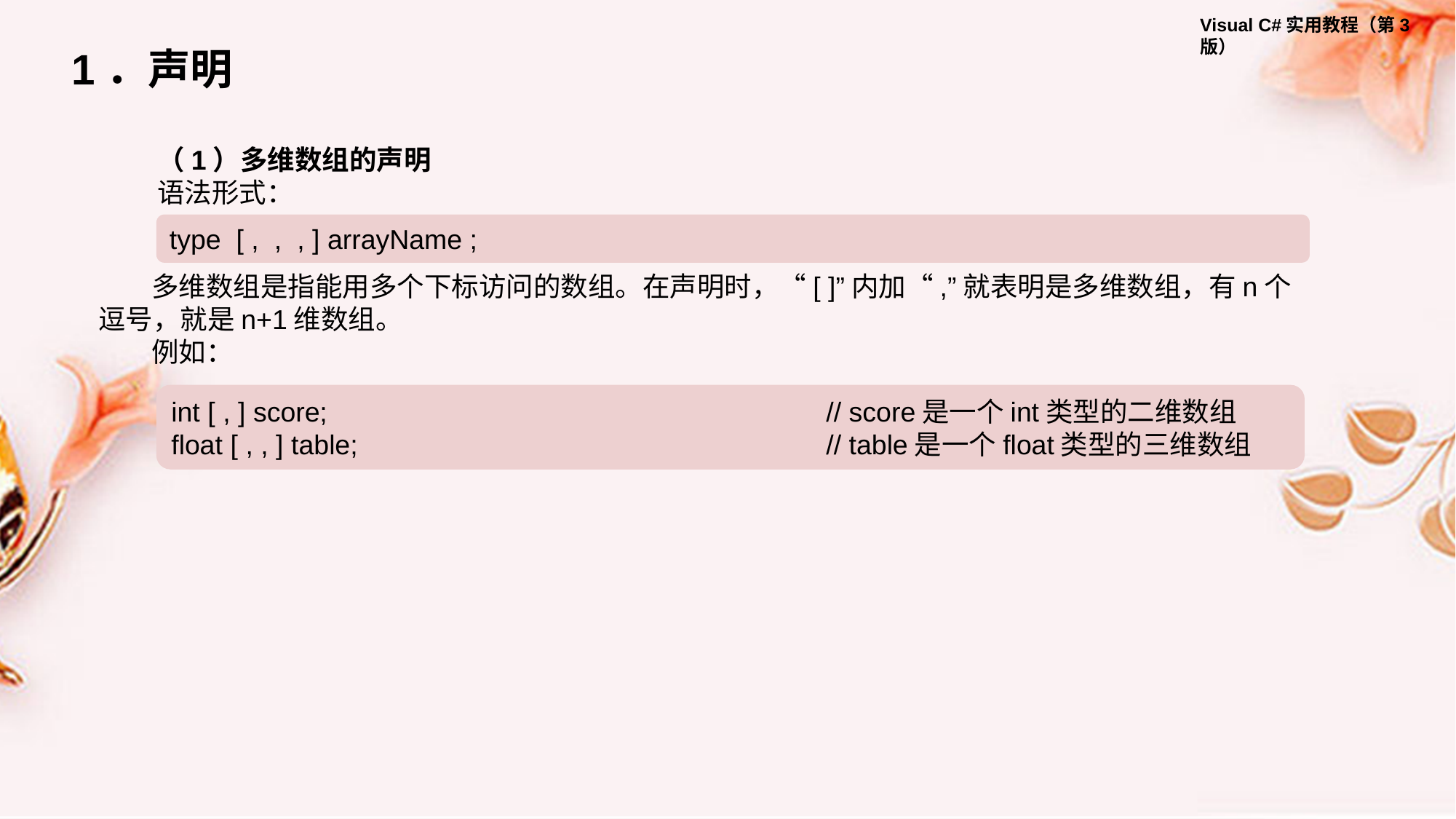

1．声明
（1）多维数组的声明
语法形式：
type  [ ,  ,  , ] arrayName ;
多维数组是指能用多个下标访问的数组。在声明时，“[ ]”内加“,”就表明是多维数组，有n个逗号，就是n+1维数组。
例如：
int [ , ] score;					// score是一个int类型的二维数组
float [ , , ] table;					// table是一个float类型的三维数组